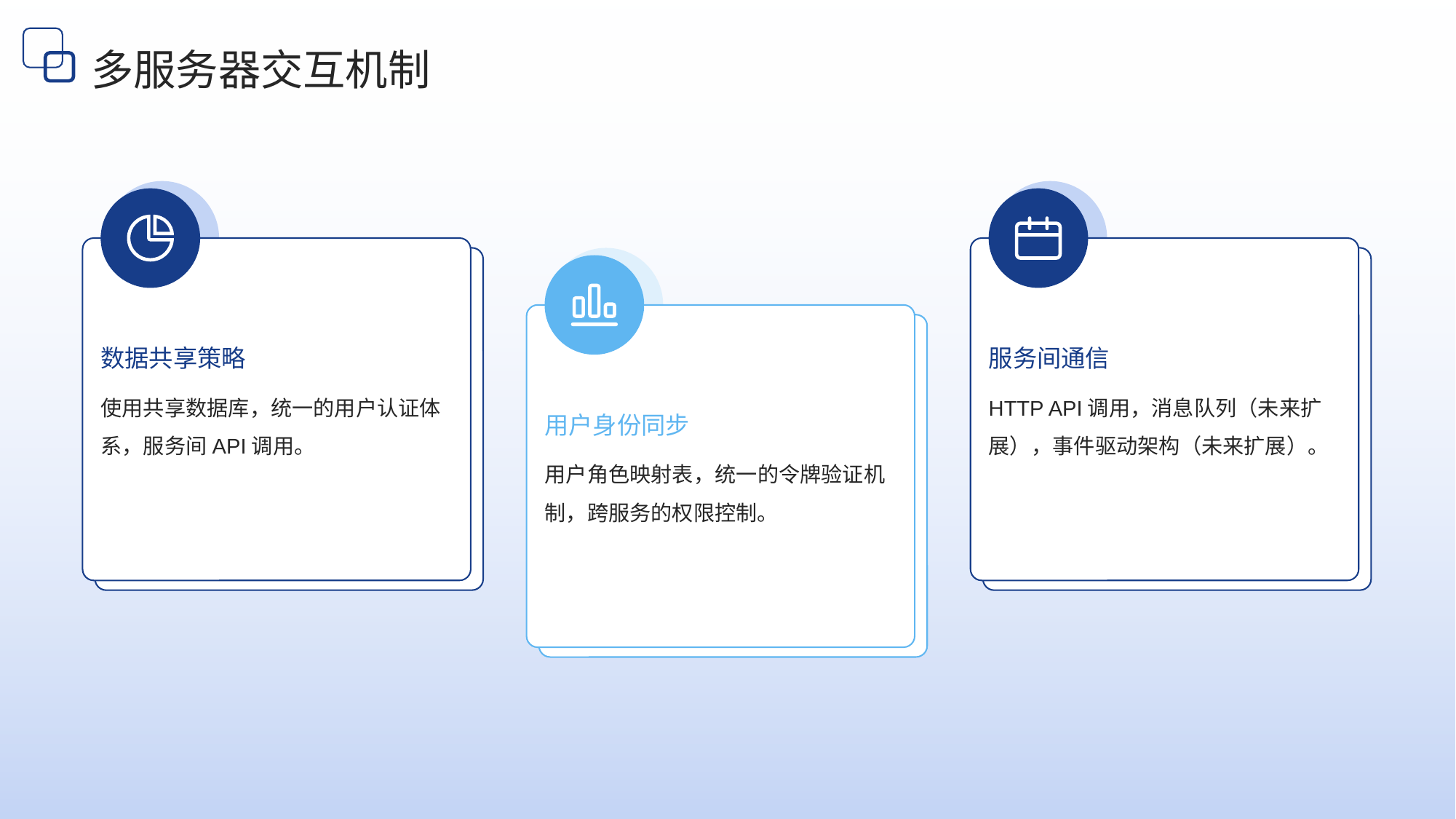

多服务器交互机制

数据共享策略
服务间通信

用户身份同步
使用共享数据库，统一的用户认证体系，服务间API调用。
HTTP API调用，消息队列（未来扩展），事件驱动架构（未来扩展）。
用户角色映射表，统一的令牌验证机制，跨服务的权限控制。